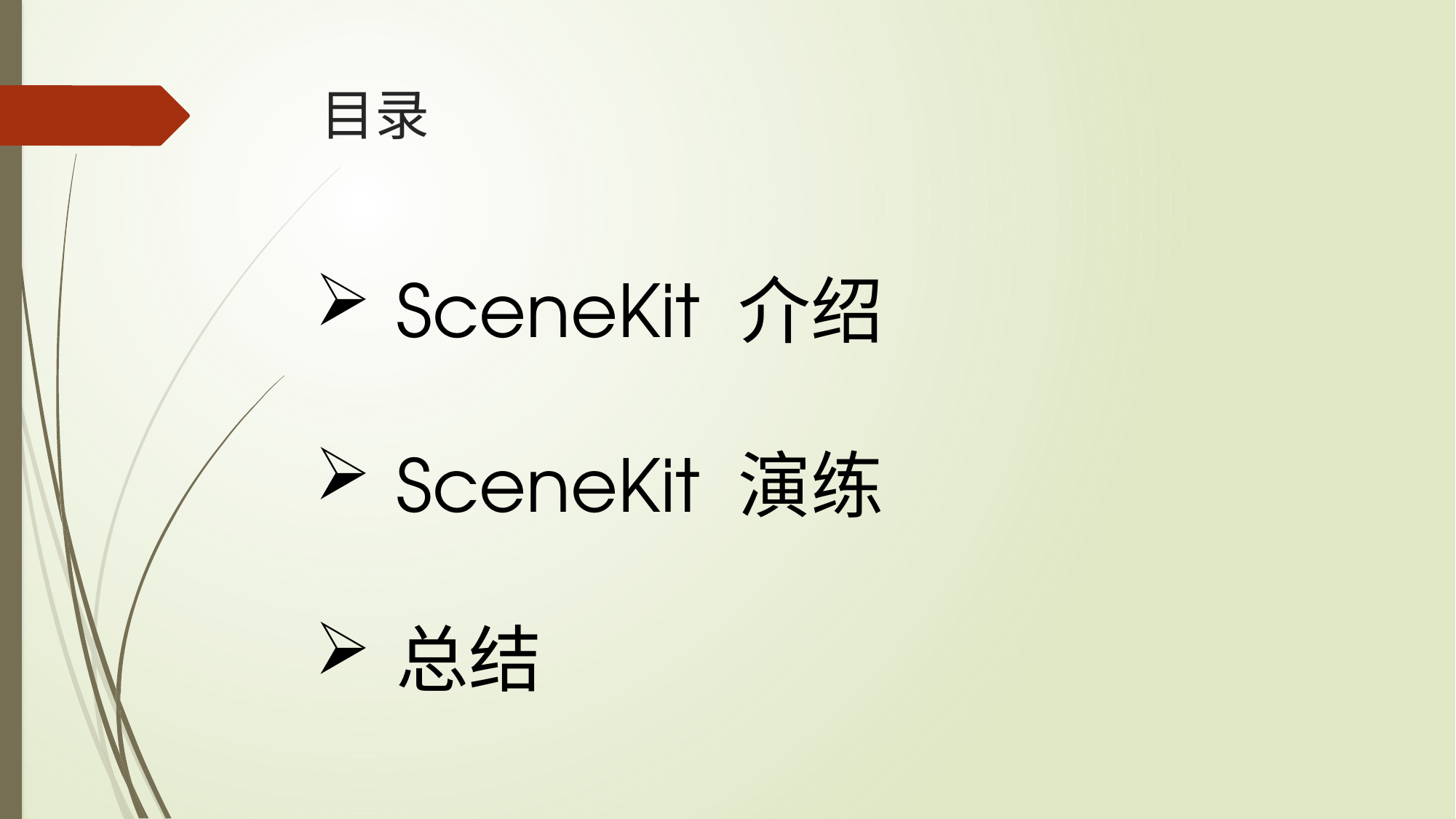

# 目录
SceneKit 介绍
SceneKit 演练
总结